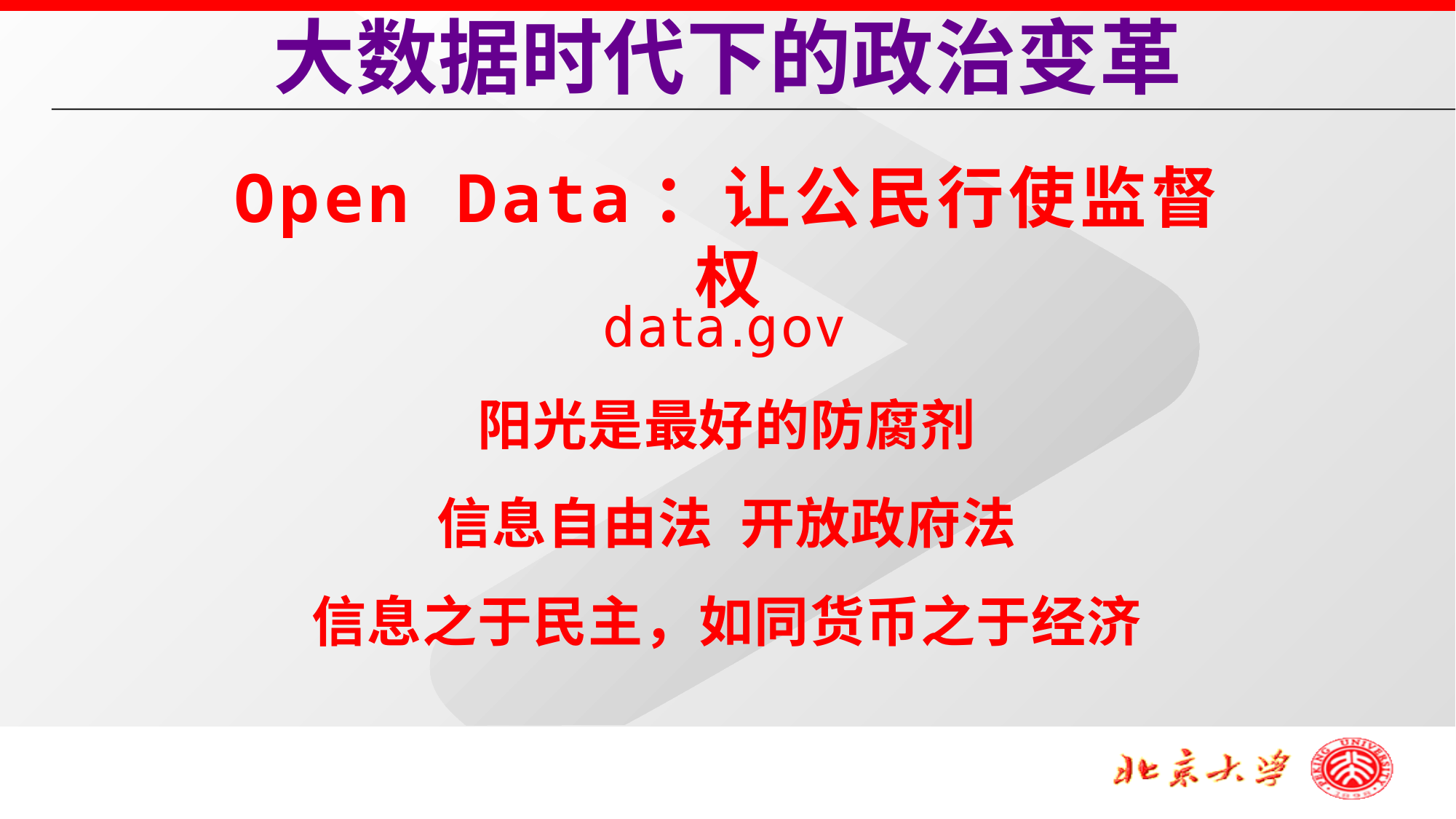

大数据时代下的政治变革
Open Data：让公民行使监督权
data.gov
阳光是最好的防腐剂
信息自由法  开放政府法
信息之于民主，如同货币之于经济